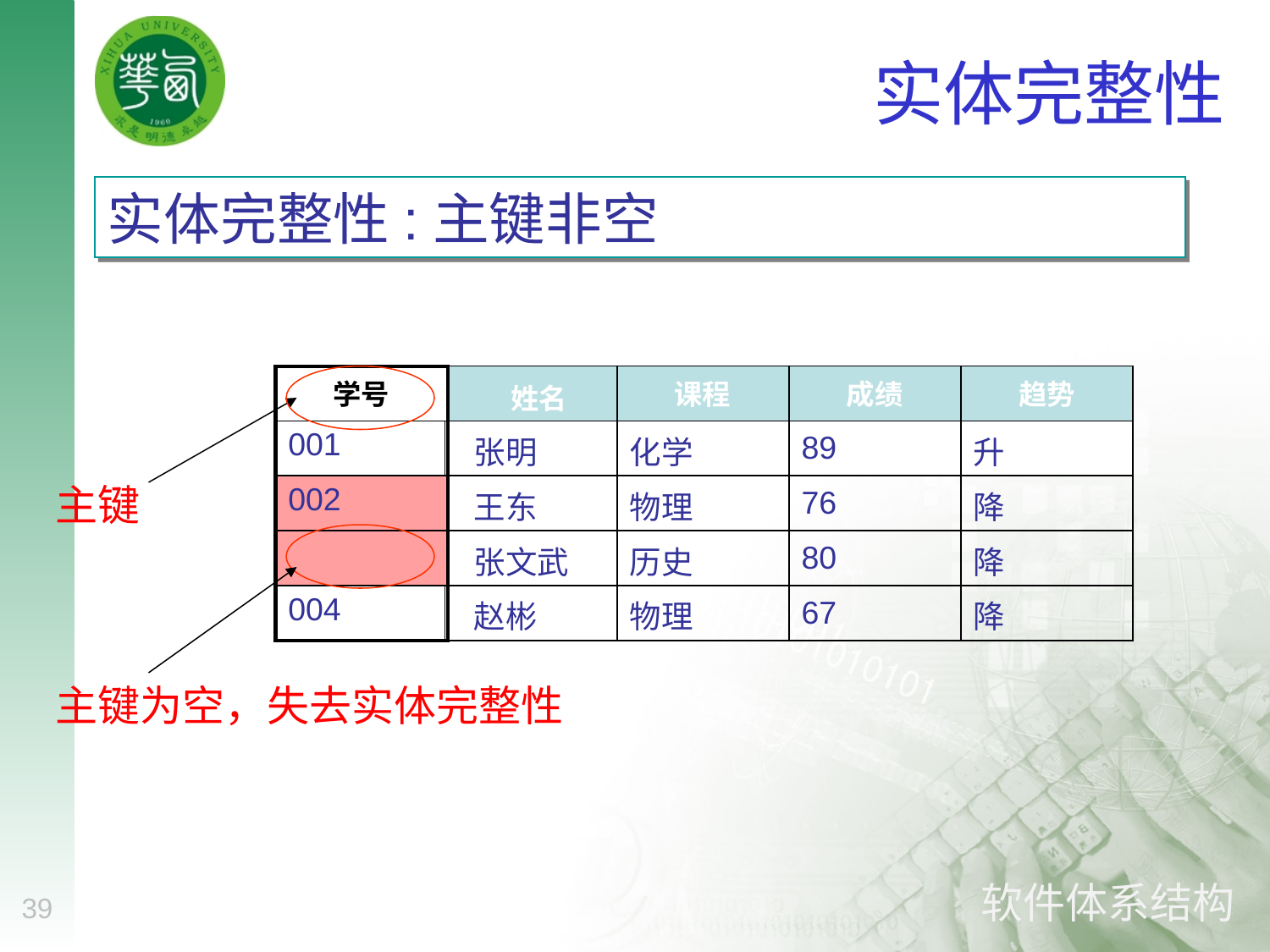

# 实体完整性
实体完整性:主键非空

主键
| 学号 |
| --- |
| 001 |
| 002 |
|  |
| 004 |
| 姓名 | 课程 | 成绩 | 趋势 |
| --- | --- | --- | --- |
| 张明 | 化学 | 89 | 升 |
| 王东 | 物理 | 76 | 降 |
| 张文武 | 历史 | 80 | 降 |
| 赵彬 | 物理 | 67 | 降 |

主键为空，失去实体完整性
39